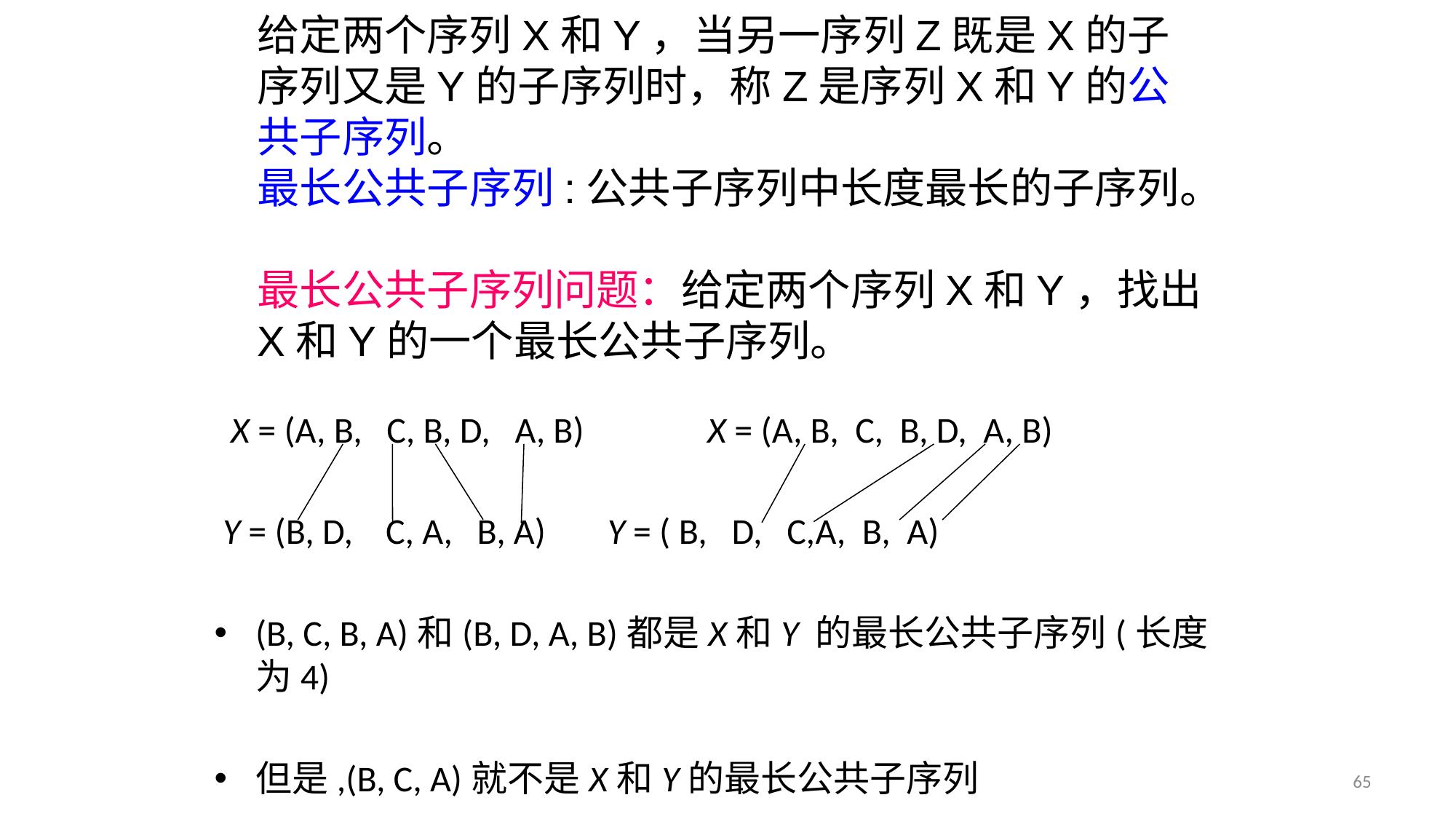

给定两个序列X和Y，当另一序列Z既是X的子序列又是Y的子序列时，称Z是序列X和Y的公共子序列。
最长公共子序列:公共子序列中长度最长的子序列。
最长公共子序列问题：给定两个序列X和Y，找出X和Y的一个最长公共子序列。
  X = (A, B,   C, B, D,   A, B)               X = (A, B,  C,  B, D,  A, B)

 Y = (B, D,    C, A,   B, A)	   Y = ( B,   D,   C,A,  B,  A)

(B, C, B, A)和(B, D, A, B)都是X和Y 的最长公共子序列(长度为4)

但是,(B, C, A)就不是X和Y的最长公共子序列

65